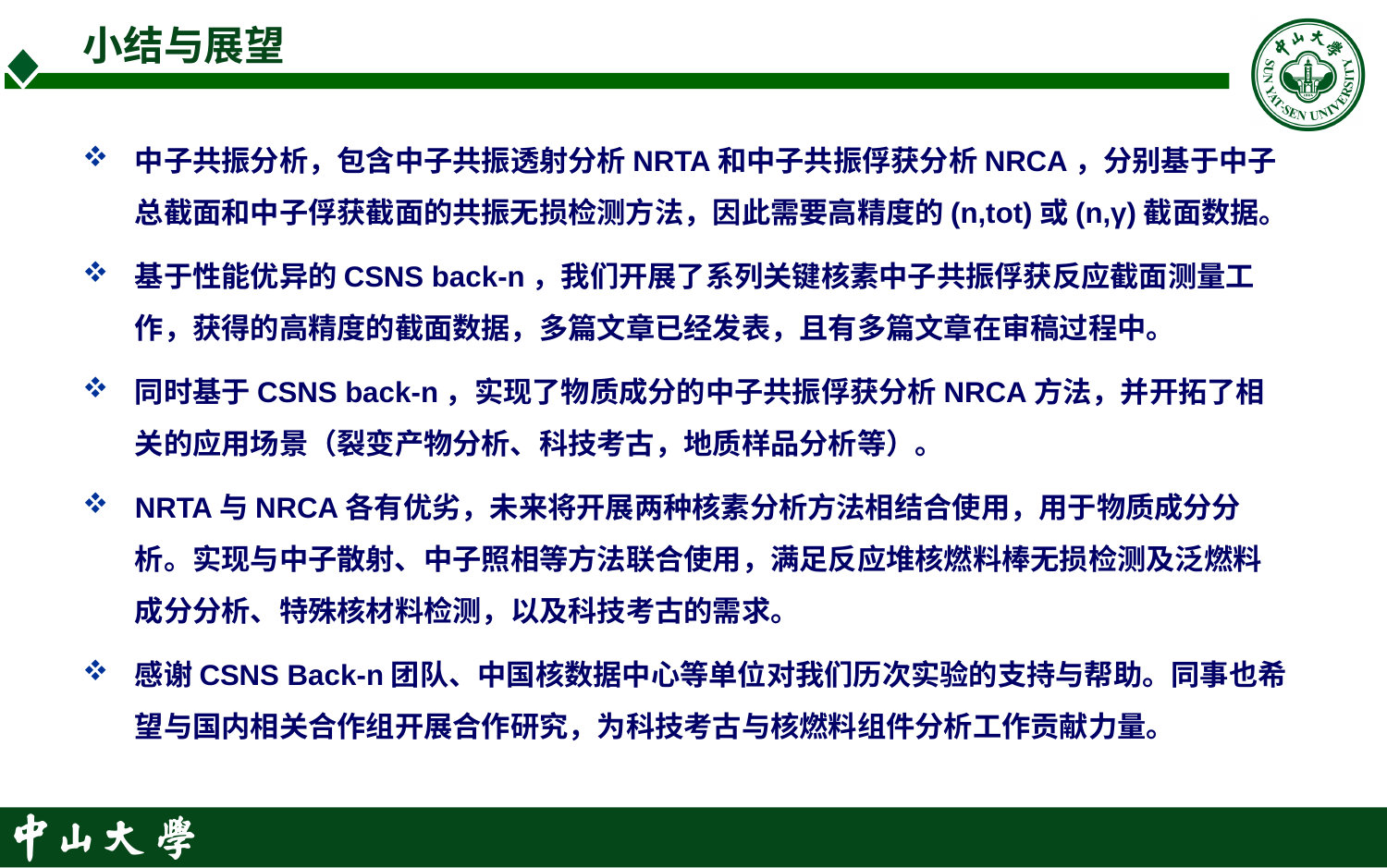

小结与展望
中子共振分析，包含中子共振透射分析NRTA和中子共振俘获分析NRCA，分别基于中子总截面和中子俘获截面的共振无损检测方法，因此需要高精度的(n,tot)或(n,γ)截面数据。
基于性能优异的CSNS back-n，我们开展了系列关键核素中子共振俘获反应截面测量工作，获得的高精度的截面数据，多篇文章已经发表，且有多篇文章在审稿过程中。
同时基于CSNS back-n，实现了物质成分的中子共振俘获分析NRCA方法，并开拓了相关的应用场景（裂变产物分析、科技考古，地质样品分析等）。
NRTA与NRCA各有优劣，未来将开展两种核素分析方法相结合使用，用于物质成分分析。实现与中子散射、中子照相等方法联合使用，满足反应堆核燃料棒无损检测及泛燃料成分分析、特殊核材料检测，以及科技考古的需求。
感谢CSNS Back-n团队、中国核数据中心等单位对我们历次实验的支持与帮助。同事也希望与国内相关合作组开展合作研究，为科技考古与核燃料组件分析工作贡献力量。

39